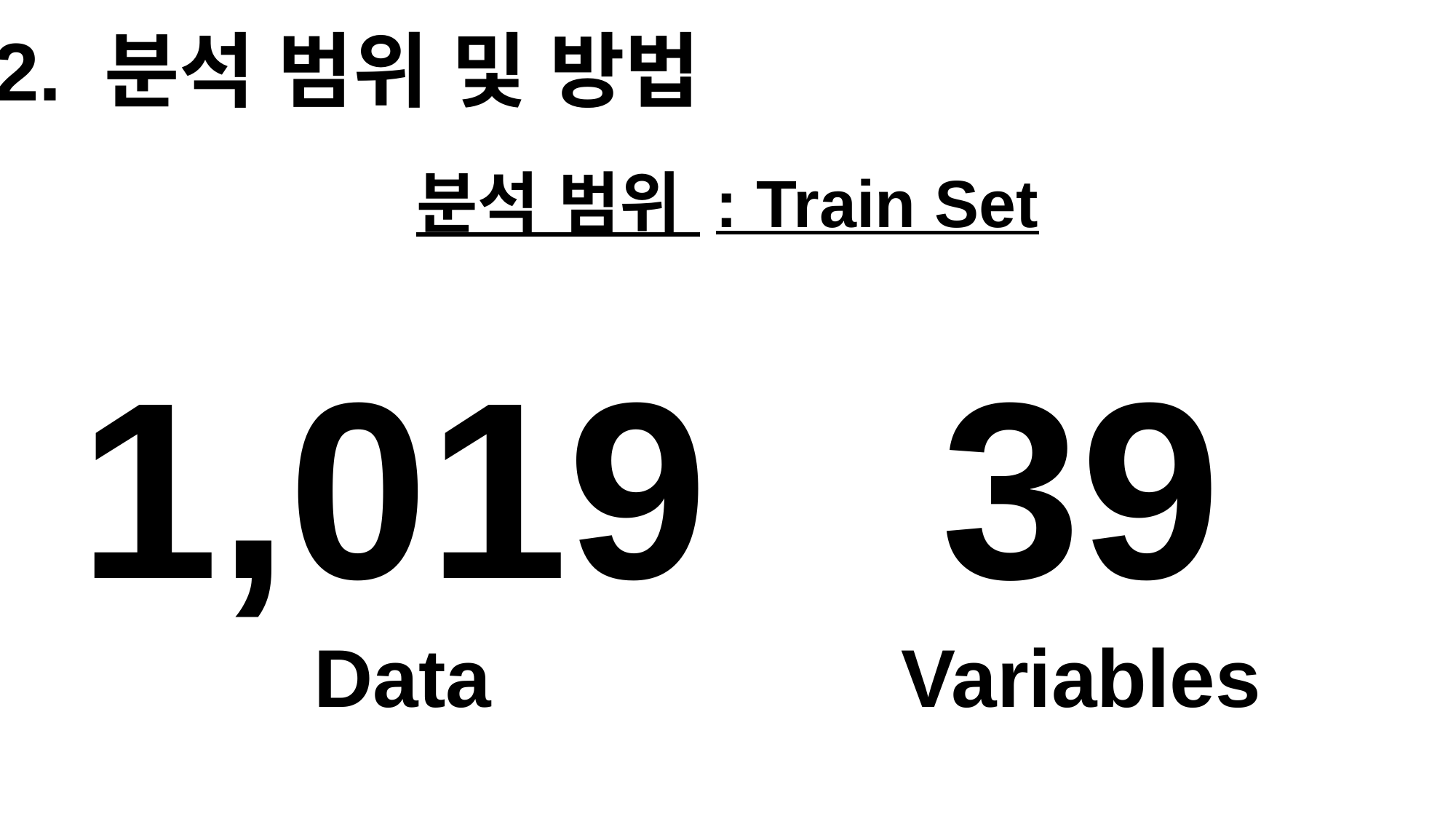

2. 분석 범위 및 방법
분석 범위 : Train Set
1,019
39
Data
Variables